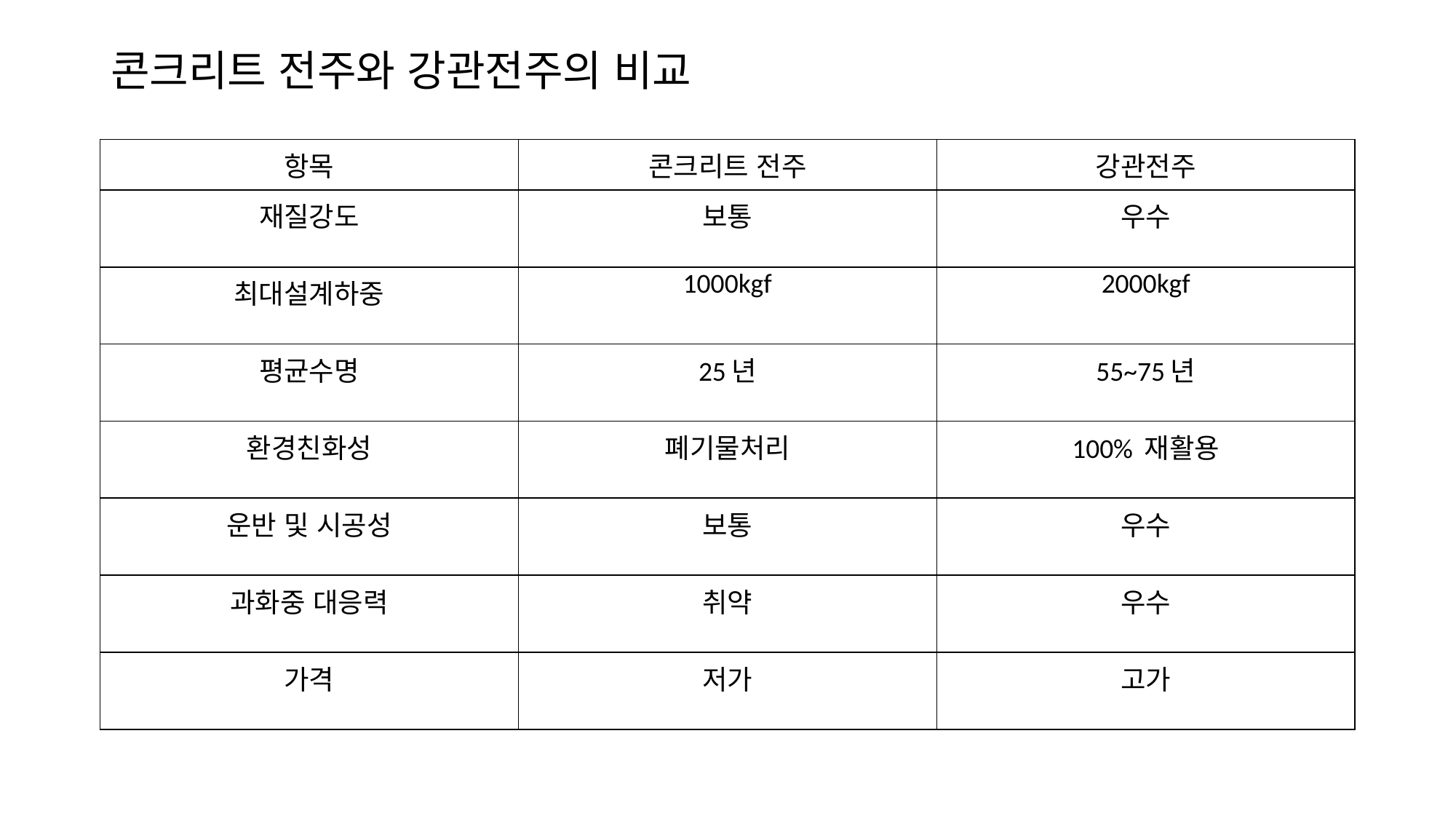

# 콘크리트 전주와 강관전주의 비교
| 항목 | 콘크리트 전주 | 강관전주 |
| --- | --- | --- |
| 재질강도 | 보통 | 우수 |
| 최대설계하중 | 1000kgf | 2000kgf |
| 평균수명 | 25년 | 55~75년 |
| 환경친화성 | 폐기물처리 | 100% 재활용 |
| 운반 및 시공성 | 보통 | 우수 |
| 과화중 대응력 | 취약 | 우수 |
| 가격 | 저가 | 고가 |